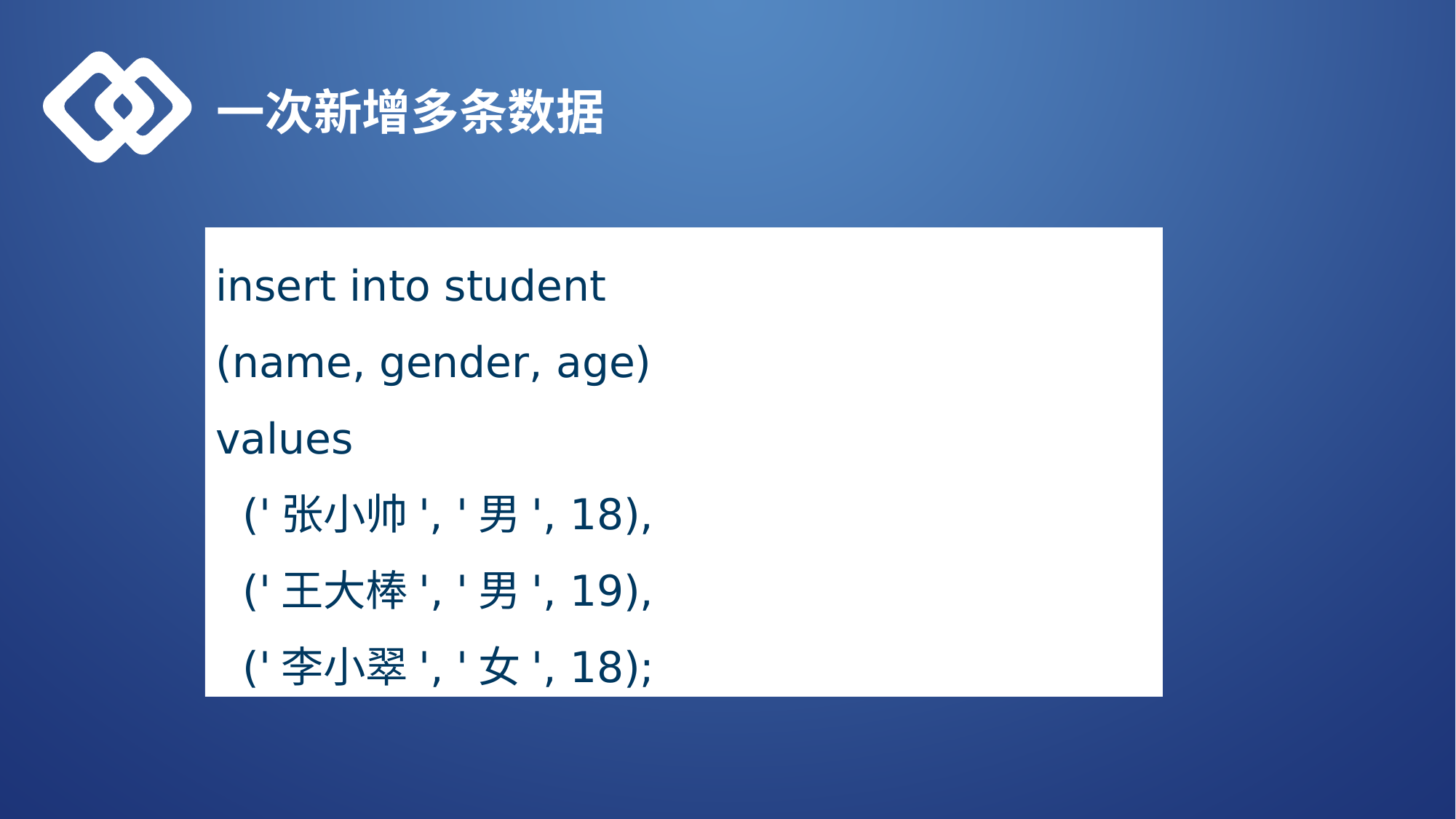

一次新增多条数据

insert into student
(name, gender, age)
values
  ('张小帅', '男', 18),
  ('王大棒', '男', 19),
  ('李小翠', '女', 18);